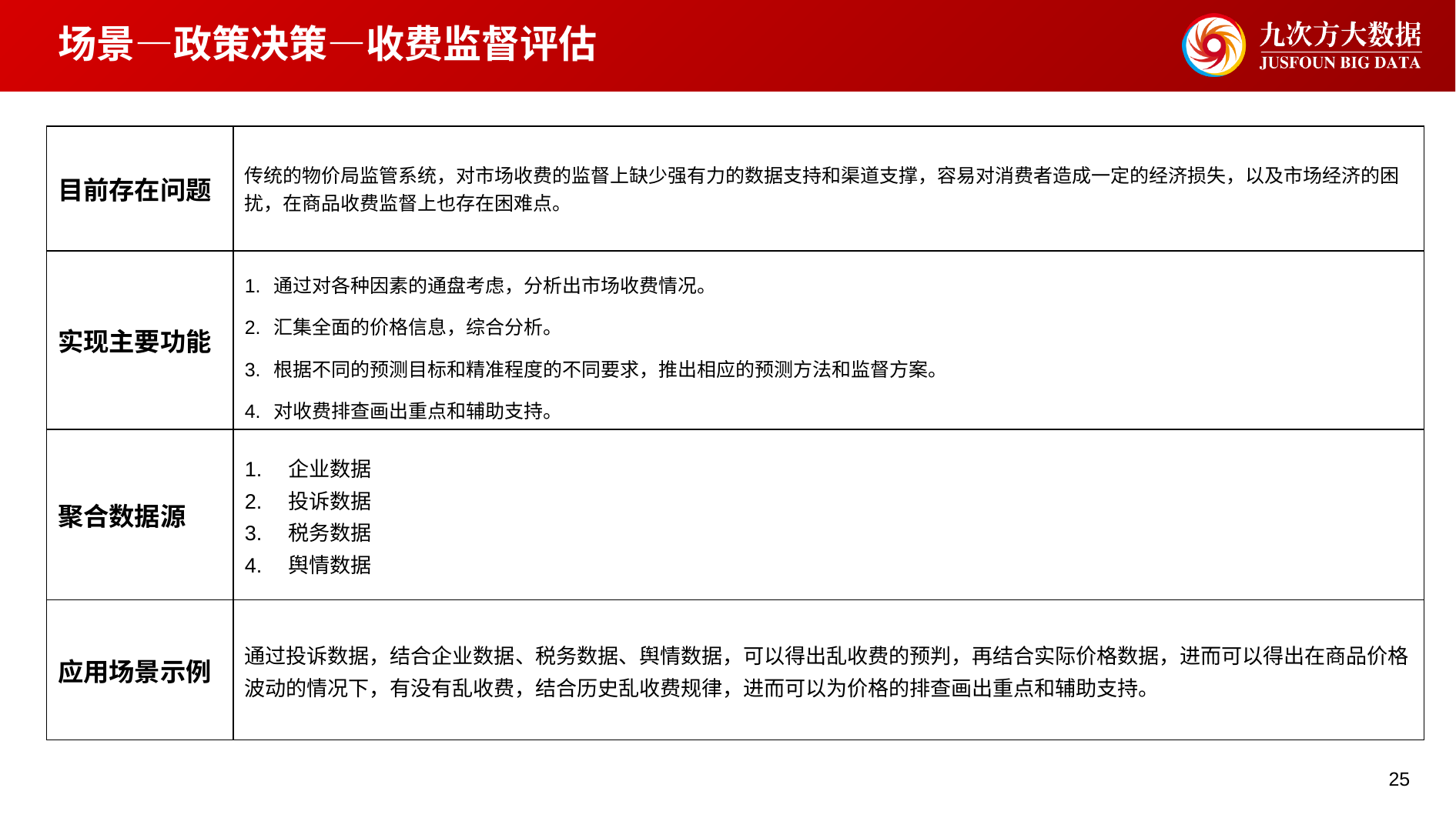

# 场景—政策决策—收费监督评估
| 目前存在问题 | 传统的物价局监管系统，对市场收费的监督上缺少强有力的数据支持和渠道支撑，容易对消费者造成一定的经济损失，以及市场经济的困扰，在商品收费监督上也存在困难点。 |
| --- | --- |
| 实现主要功能 | 通过对各种因素的通盘考虑，分析出市场收费情况。 汇集全面的价格信息，综合分析。 根据不同的预测目标和精准程度的不同要求，推出相应的预测方法和监督方案。 对收费排查画出重点和辅助支持。 |
| 聚合数据源 | 企业数据 投诉数据 税务数据 舆情数据 |
| 应用场景示例 | 通过投诉数据，结合企业数据、税务数据、舆情数据，可以得出乱收费的预判，再结合实际价格数据，进而可以得出在商品价格波动的情况下，有没有乱收费，结合历史乱收费规律，进而可以为价格的排查画出重点和辅助支持。 |
25